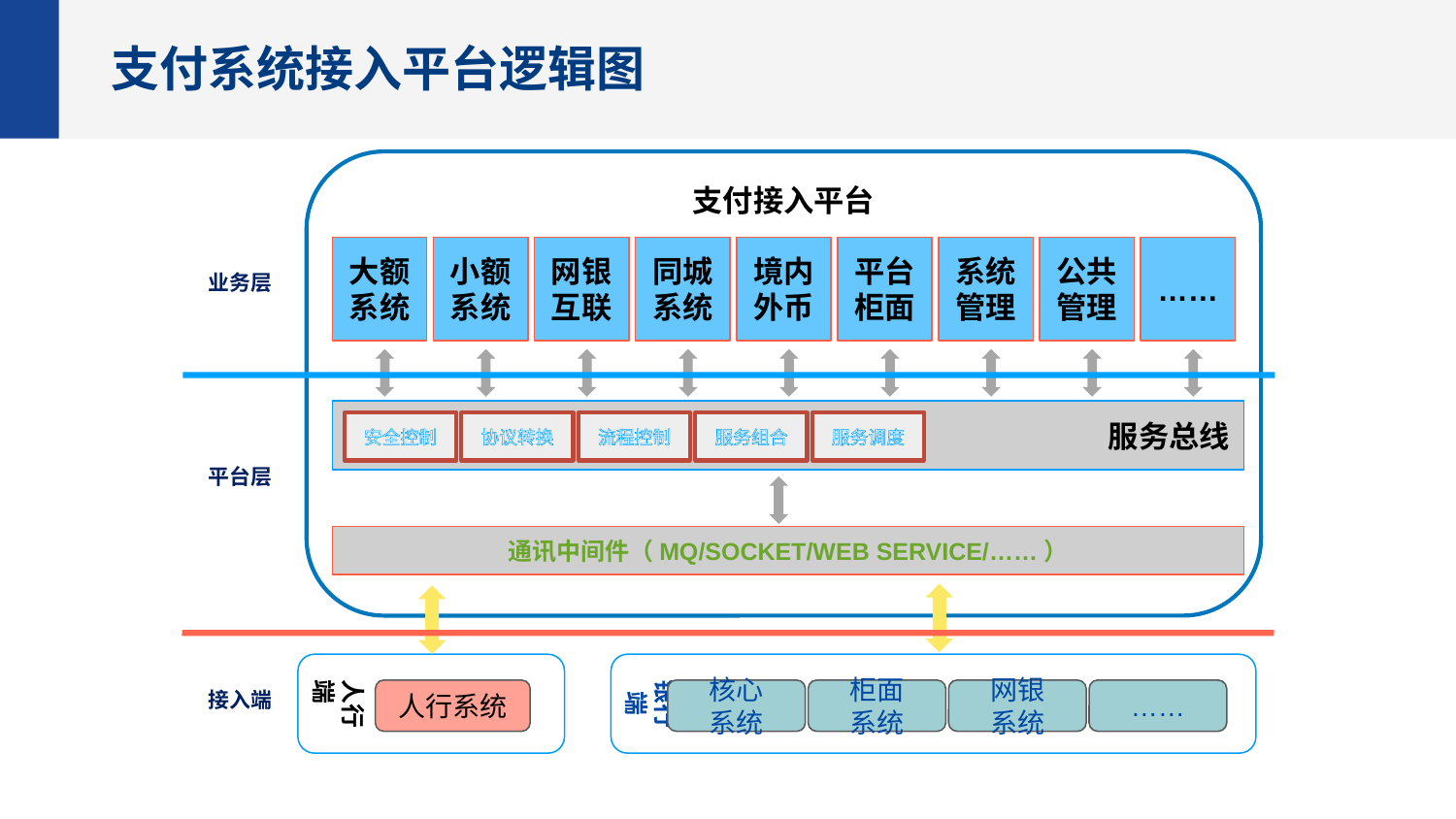

支付系统接入平台逻辑图
支付接入平台
大额系统
小额系统
网银互联
同城系统
境内外币
平台柜面
系统管理
公共管理
……
业务层

服务总线
安全控制
协议转换
流程控制
服务组合
服务调度
平台层

通讯中间件（MQ/SOCKET/WEB SERVICE/……）

人行端
银行端
人行系统
核心
系统
柜面
系统
网银
系统
……
接入端